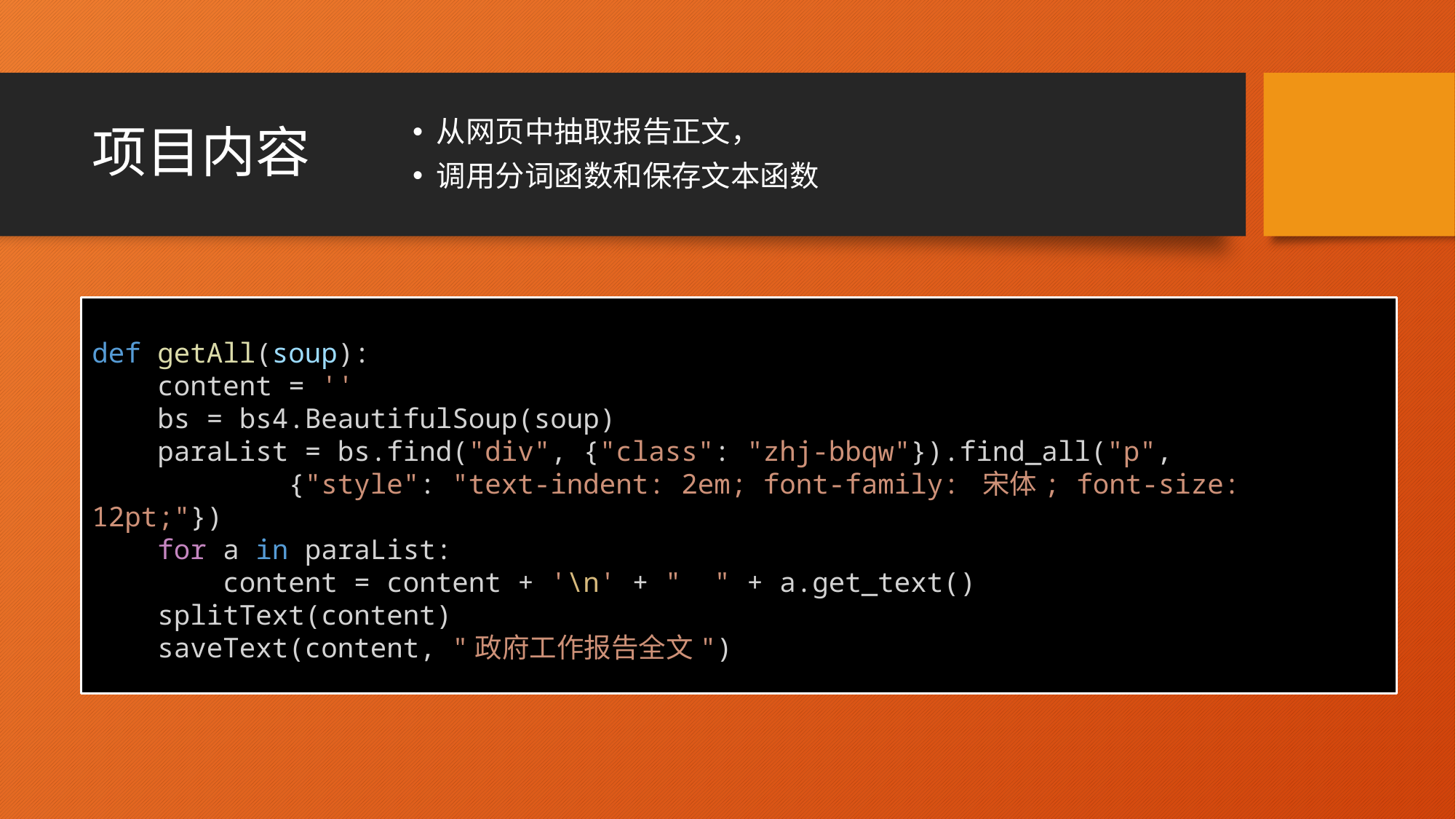

# 项目内容
从网页中抽取报告正文，
调用分词函数和保存文本函数

def getAll(soup):
    content = ''
    bs = bs4.BeautifulSoup(soup)
    paraList = bs.find("div", {"class": "zhj-bbqw"}).find_all("p",
            {"style": "text-indent: 2em; font-family: 宋体; font-size: 12pt;"})
    for a in paraList:
        content = content + '\n' + "  " + a.get_text()
    splitText(content)
    saveText(content, "政府工作报告全文")